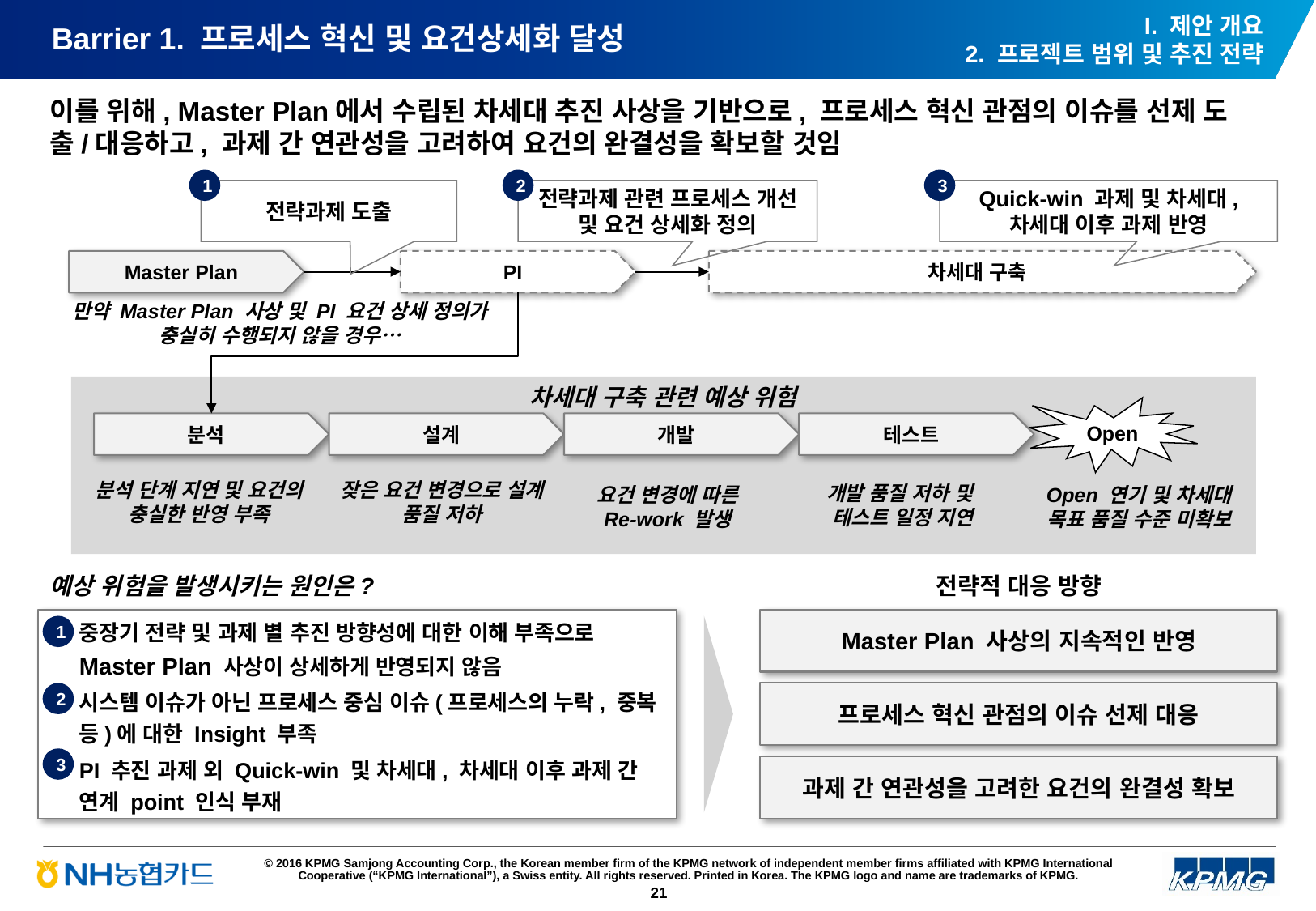

# Barrier 1. 프로세스 혁신 및 요건상세화 달성
I. 제안 개요
2. 프로젝트 범위 및 추진 전략
이를 위해, Master Plan에서 수립된 차세대 추진 사상을 기반으로, 프로세스 혁신 관점의 이슈를 선제 도출/대응하고, 과제 간 연관성을 고려하여 요건의 완결성을 확보할 것임
1
2
3
전략과제 도출
전략과제 관련 프로세스 개선 및 요건 상세화 정의
Quick-win 과제 및 차세대,
차세대 이후 과제 반영
Master Plan
PI
차세대 구축
만약 Master Plan 사상 및 PI 요건 상세 정의가 충실히 수행되지 않을 경우…
차세대 구축 관련 예상 위험
Open
분석
설계
개발
테스트
분석 단계 지연 및 요건의 충실한 반영 부족
잦은 요건 변경으로 설계 품질 저하
개발 품질 저하 및  테스트 일정 지연
요건 변경에 따른
Re-work 발생
Open 연기 및 차세대 목표 품질 수준 미확보
예상 위험을 발생시키는 원인은?
전략적 대응 방향
중장기 전략 및 과제 별 추진 방향성에 대한 이해 부족으로 Master Plan 사상이 상세하게 반영되지 않음
시스템 이슈가 아닌 프로세스 중심 이슈(프로세스의 누락, 중복 등)에 대한 Insight 부족
PI 추진 과제 외 Quick-win 및 차세대, 차세대 이후 과제 간 연계 point 인식 부재
Master Plan 사상의 지속적인 반영
1
프로세스 혁신 관점의 이슈 선제 대응
2

3
과제 간 연관성을 고려한 요건의 완결성 확보